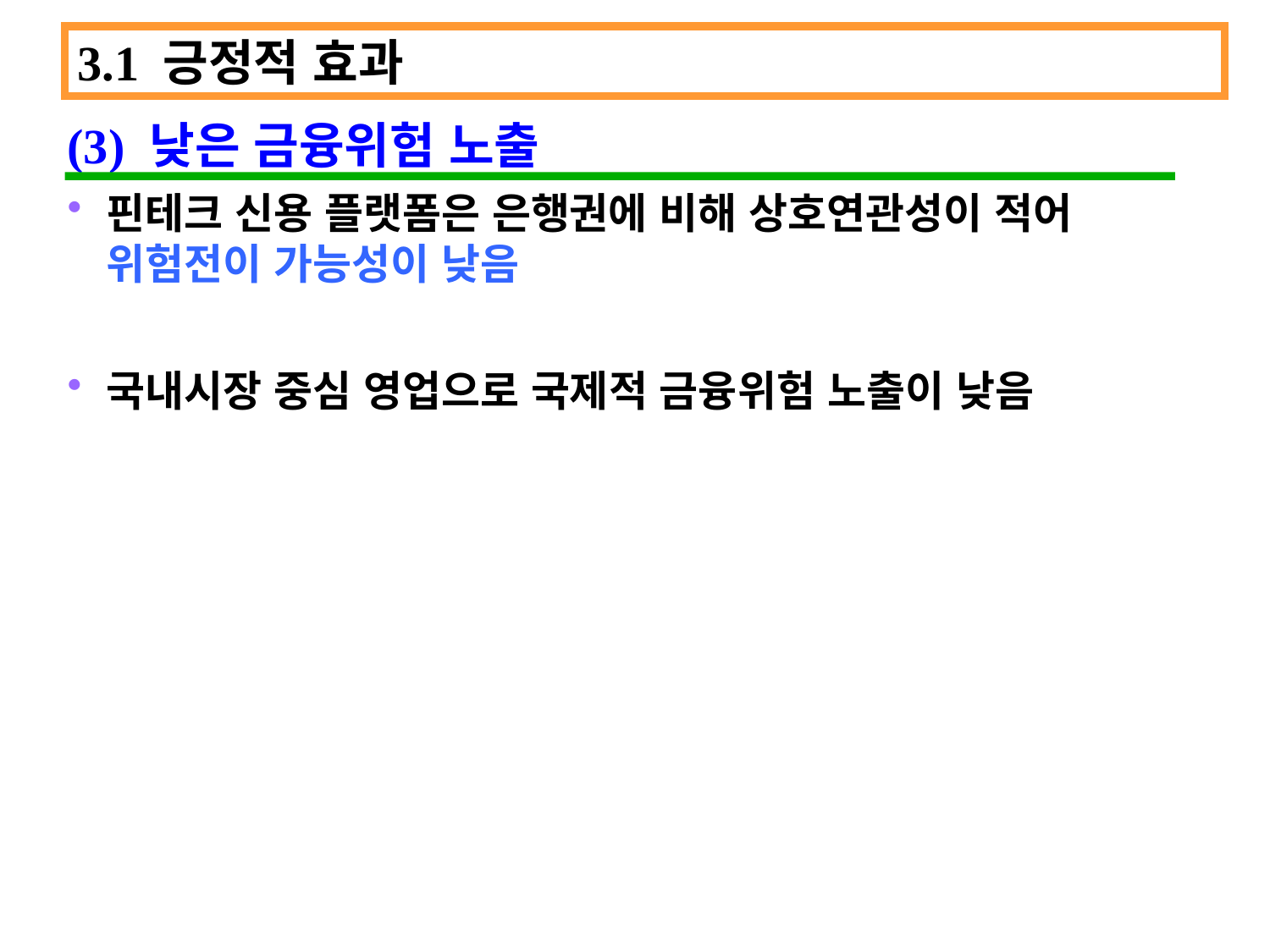

3.1 긍정적 효과
(3) 낮은 금융위험 노출
핀테크 신용 플랫폼은 은행권에 비해 상호연관성이 적어 위험전이 가능성이 낮음

국내시장 중심 영업으로 국제적 금융위험 노출이 낮음